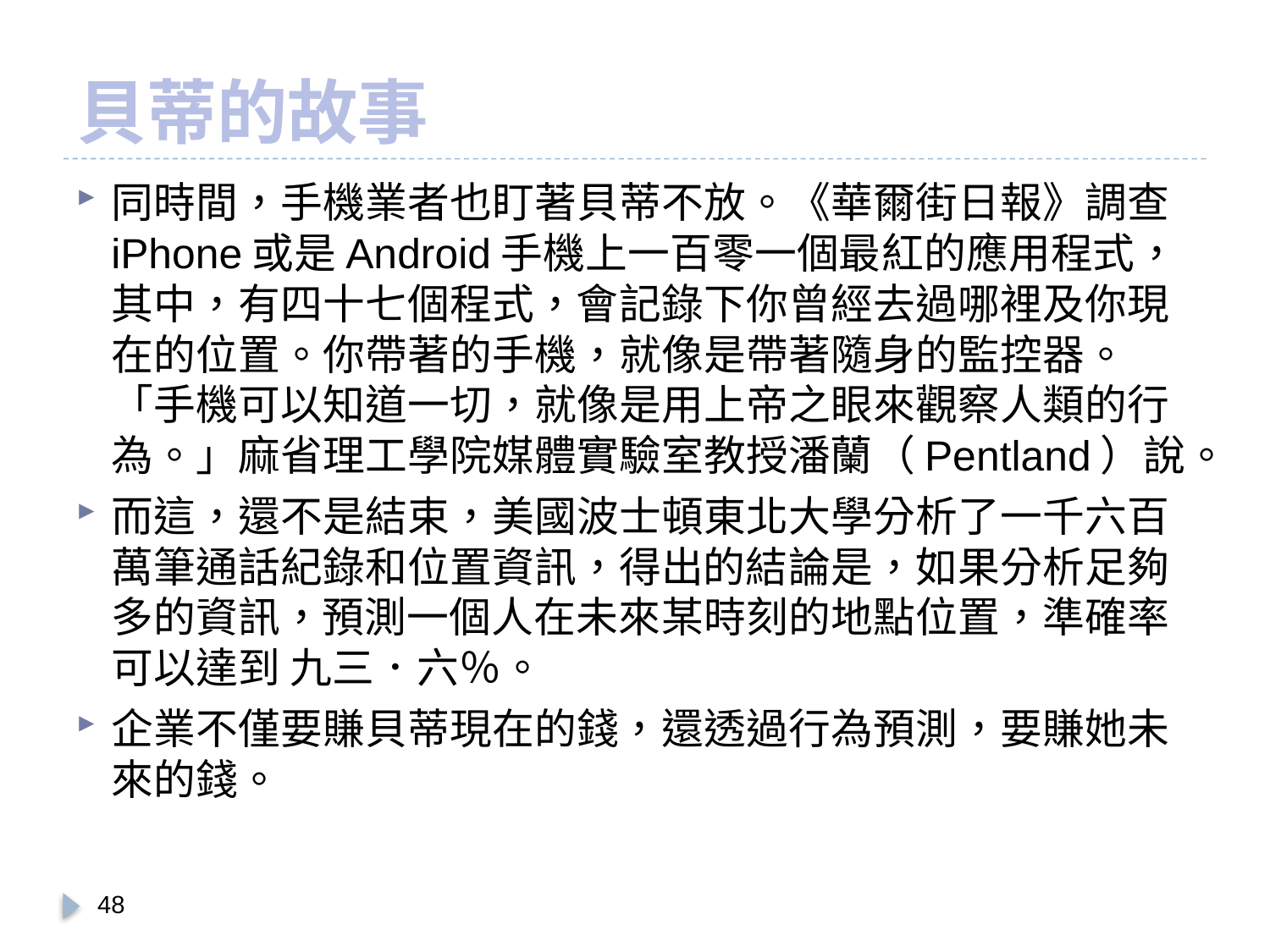

# 貝蒂的故事
同時間，手機業者也盯著貝蒂不放。《華爾街日報》調查iPhone或是Android手機上一百零一個最紅的應用程式，其中，有四十七個程式，會記錄下你曾經去過哪裡及你現在的位置。你帶著的手機，就像是帶著隨身的監控器。「手機可以知道一切，就像是用上帝之眼來觀察人類的行為。」麻省理工學院媒體實驗室教授潘蘭（Pentland）說。
而這，還不是結束，美國波士頓東北大學分析了一千六百萬筆通話紀錄和位置資訊，得出的結論是，如果分析足夠多的資訊，預測一個人在未來某時刻的地點位置，準確率可以達到 九三．六％。
企業不僅要賺貝蒂現在的錢，還透過行為預測，要賺她未來的錢。

48